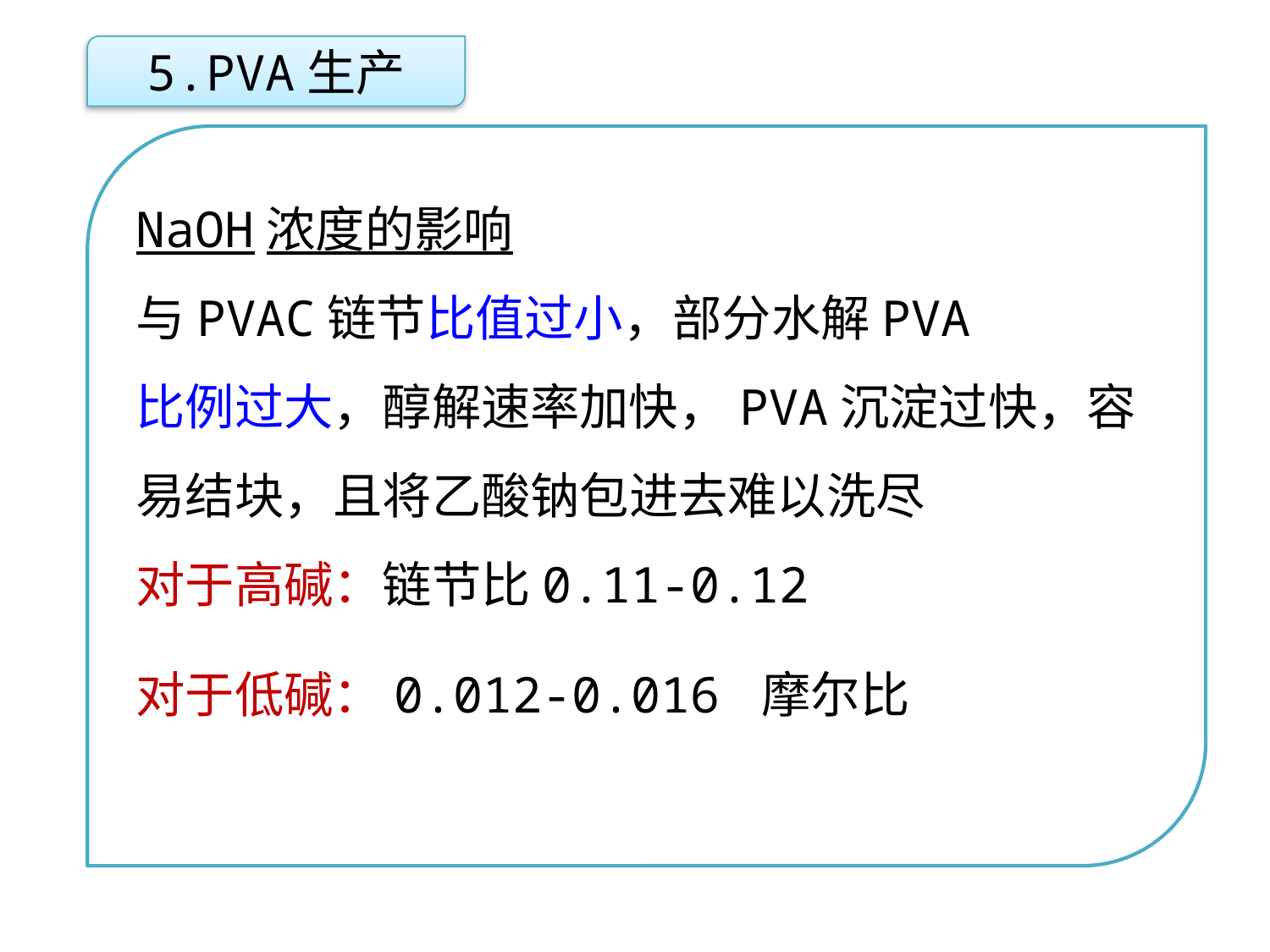

5.PVA生产
NaOH浓度的影响
与PVAC链节比值过小，部分水解PVA
比例过大，醇解速率加快，PVA沉淀过快，容易结块，且将乙酸钠包进去难以洗尽
对于高碱：链节比0.11-0.12
对于低碱：0.012-0.016 摩尔比
点击添加文本
点击添加文本
点击添加文本
点击添加文本